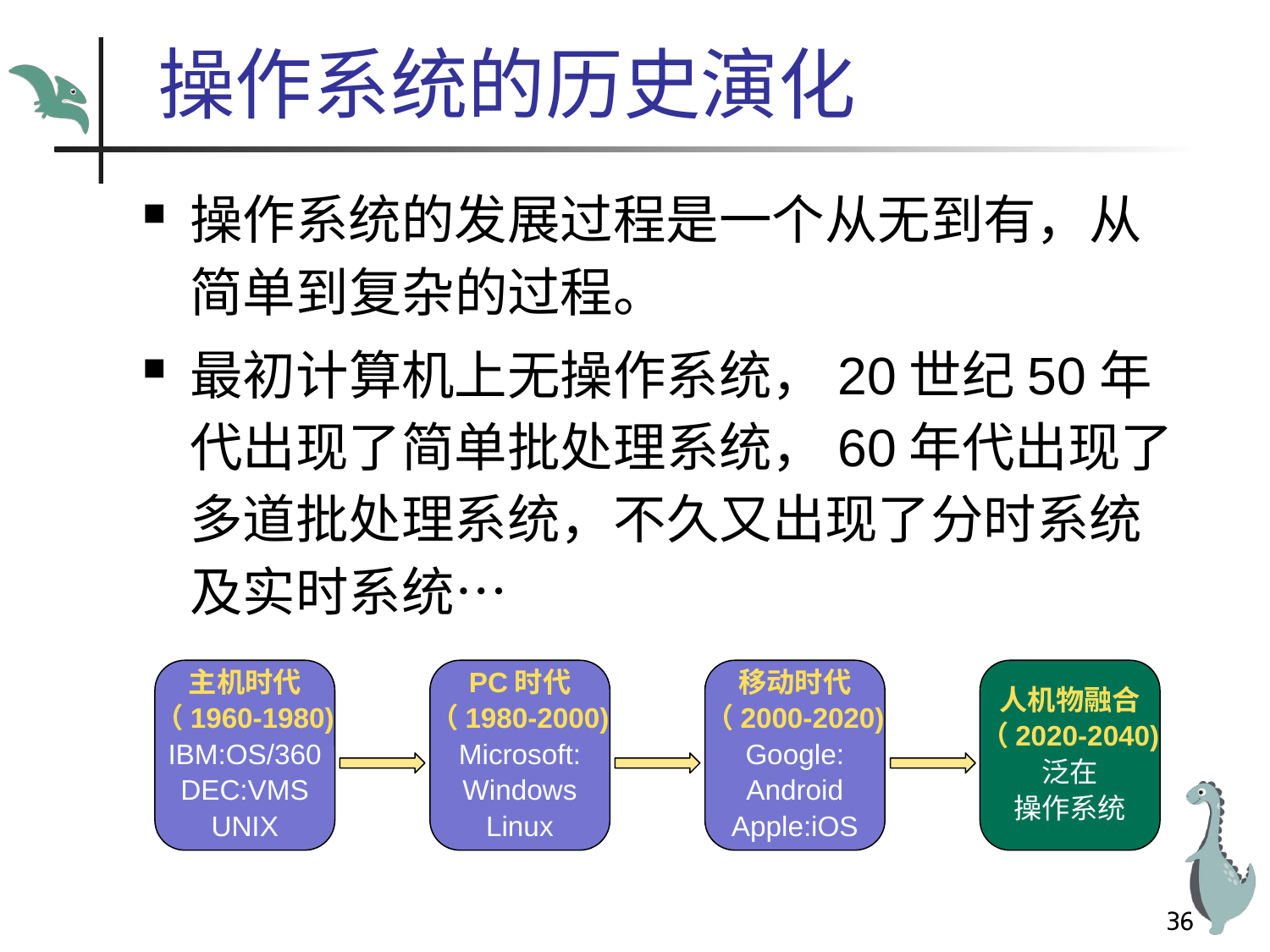

# 操作系统的历史演化
操作系统的发展过程是一个从无到有，从简单到复杂的过程。
最初计算机上无操作系统，20世纪50年代出现了简单批处理系统，60年代出现了多道批处理系统，不久又出现了分时系统及实时系统…
主机时代
（1960-1980)
IBM:OS/360
DEC:VMS
UNIX
PC时代
（1980-2000)
Microsoft:
Windows
Linux
移动时代
（2000-2020)
Google:
Android
Apple:iOS
人机物融合
（2020-2040)
泛在
操作系统

36